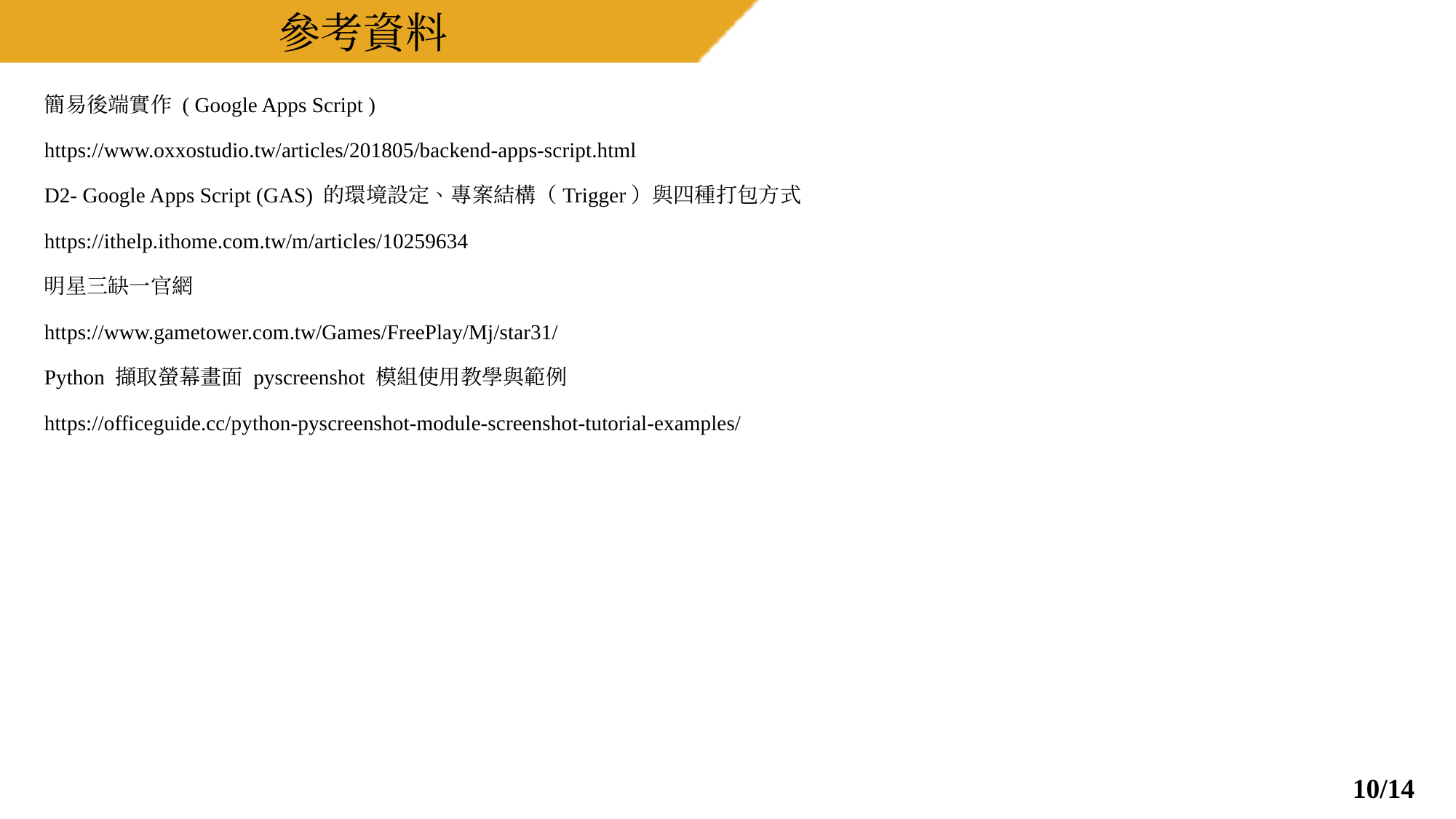

# 參考資料
簡易後端實作 ( Google Apps Script )
https://www.oxxostudio.tw/articles/201805/backend-apps-script.html
D2- Google Apps Script (GAS) 的環境設定、專案結構（Trigger）與四種打包方式
https://ithelp.ithome.com.tw/m/articles/10259634
明星三缺一官網
https://www.gametower.com.tw/Games/FreePlay/Mj/star31/
Python 擷取螢幕畫面 pyscreenshot 模組使用教學與範例
https://officeguide.cc/python-pyscreenshot-module-screenshot-tutorial-examples/

10/14